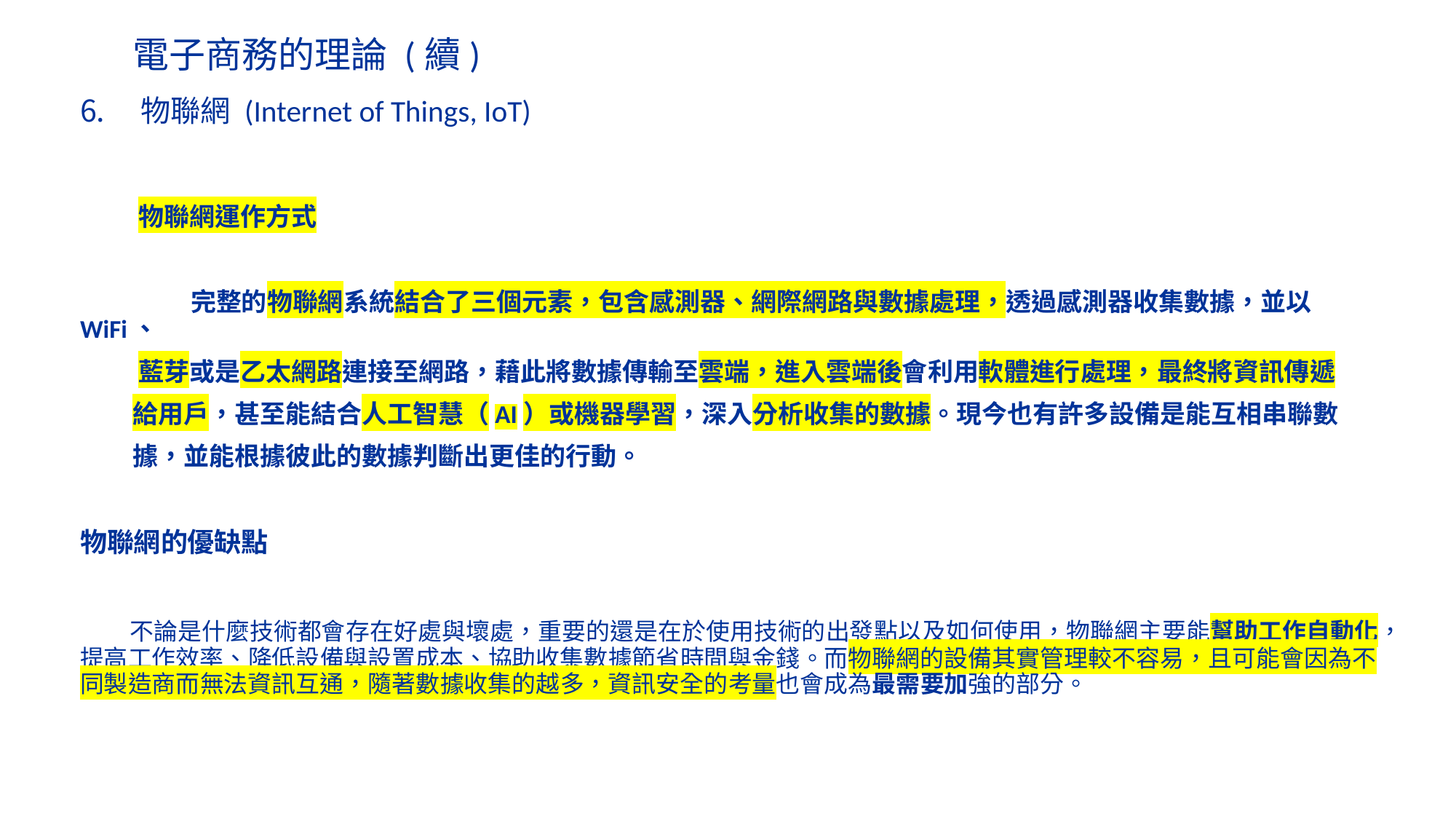

# 電子商務的理論 (續)
物聯網 (Internet of Things, IoT)

         物聯網運作方式

                  完整的物聯網系統結合了三個元素，包含感測器、網際網路與數據處理，透過感測器收集數據，並以 WiFi、
         藍芽或是乙太網路連接至網路，藉此將數據傳輸至雲端，進入雲端後會利用軟體進行處理，最終將資訊傳遞
        給用戶，甚至能結合人工智慧（AI）或機器學習，深入分析收集的數據。現今也有許多設備是能互相串聯數
        據，並能根據彼此的數據判斷出更佳的行動。

物聯網的優缺點

       不論是什麼技術都會存在好處與壞處，重要的還是在於使用技術的出發點以及如何使用，物聯網主要能幫助工作自動化，提高工作效率、降低設備與設置成本、協助收集數據節省時間與金錢。而物聯網的設備其實管理較不容易，且可能會因為不同製造商而無法資訊互通，隨著數據收集的越多，資訊安全的考量也會成為最需要加強的部分。